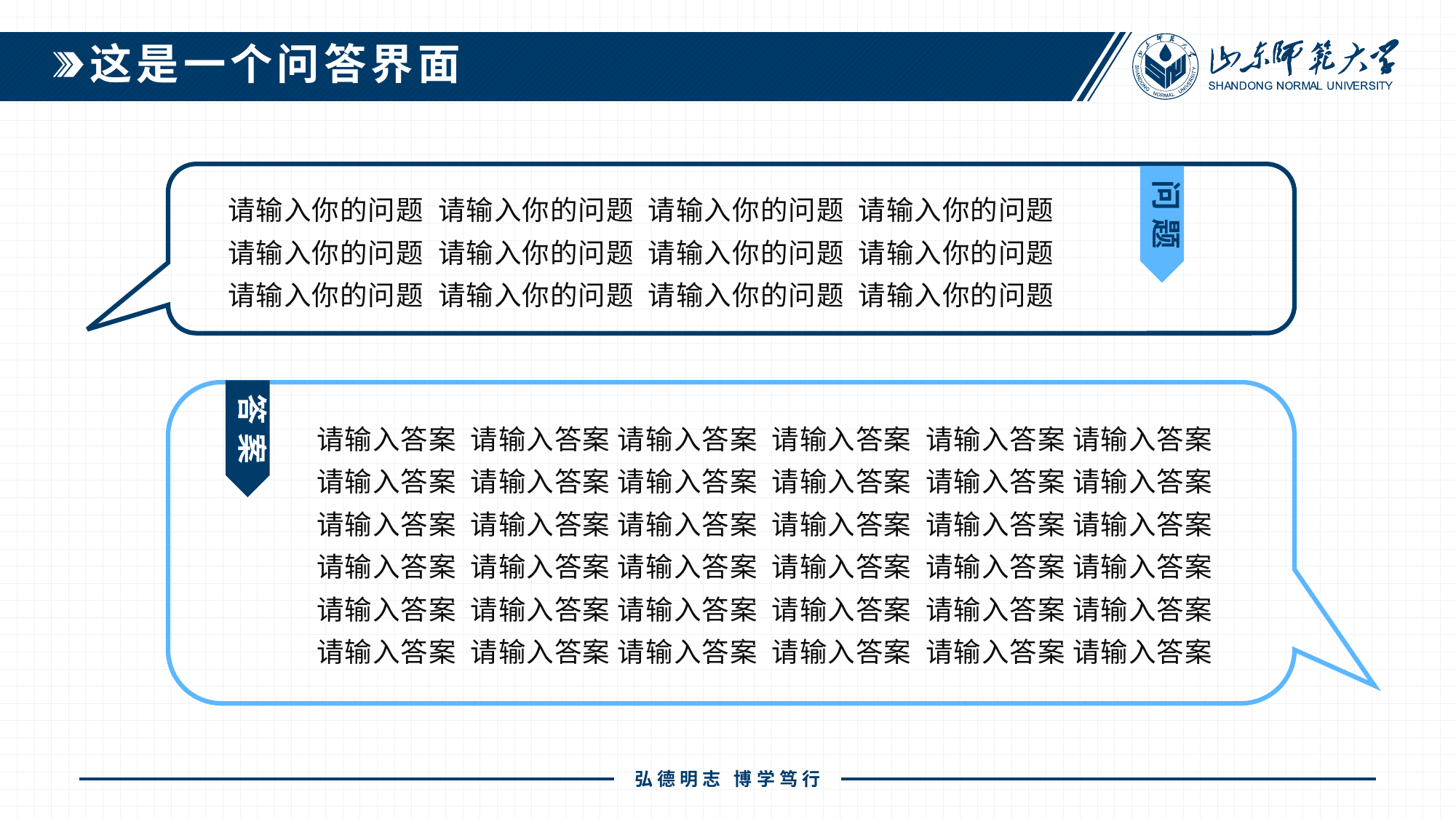

这是一个问答界面

问 题

请输入你的问题  请输入你的问题  请输入你的问题  请输入你的问题
请输入你的问题  请输入你的问题  请输入你的问题  请输入你的问题
请输入你的问题  请输入你的问题  请输入你的问题  请输入你的问题
答 案

请输入答案  请输入答案 请输入答案  请输入答案  请输入答案 请输入答案
请输入答案  请输入答案 请输入答案  请输入答案  请输入答案 请输入答案
请输入答案  请输入答案 请输入答案  请输入答案  请输入答案 请输入答案
请输入答案  请输入答案 请输入答案  请输入答案  请输入答案 请输入答案
请输入答案  请输入答案 请输入答案  请输入答案  请输入答案 请输入答案
请输入答案  请输入答案 请输入答案  请输入答案  请输入答案 请输入答案